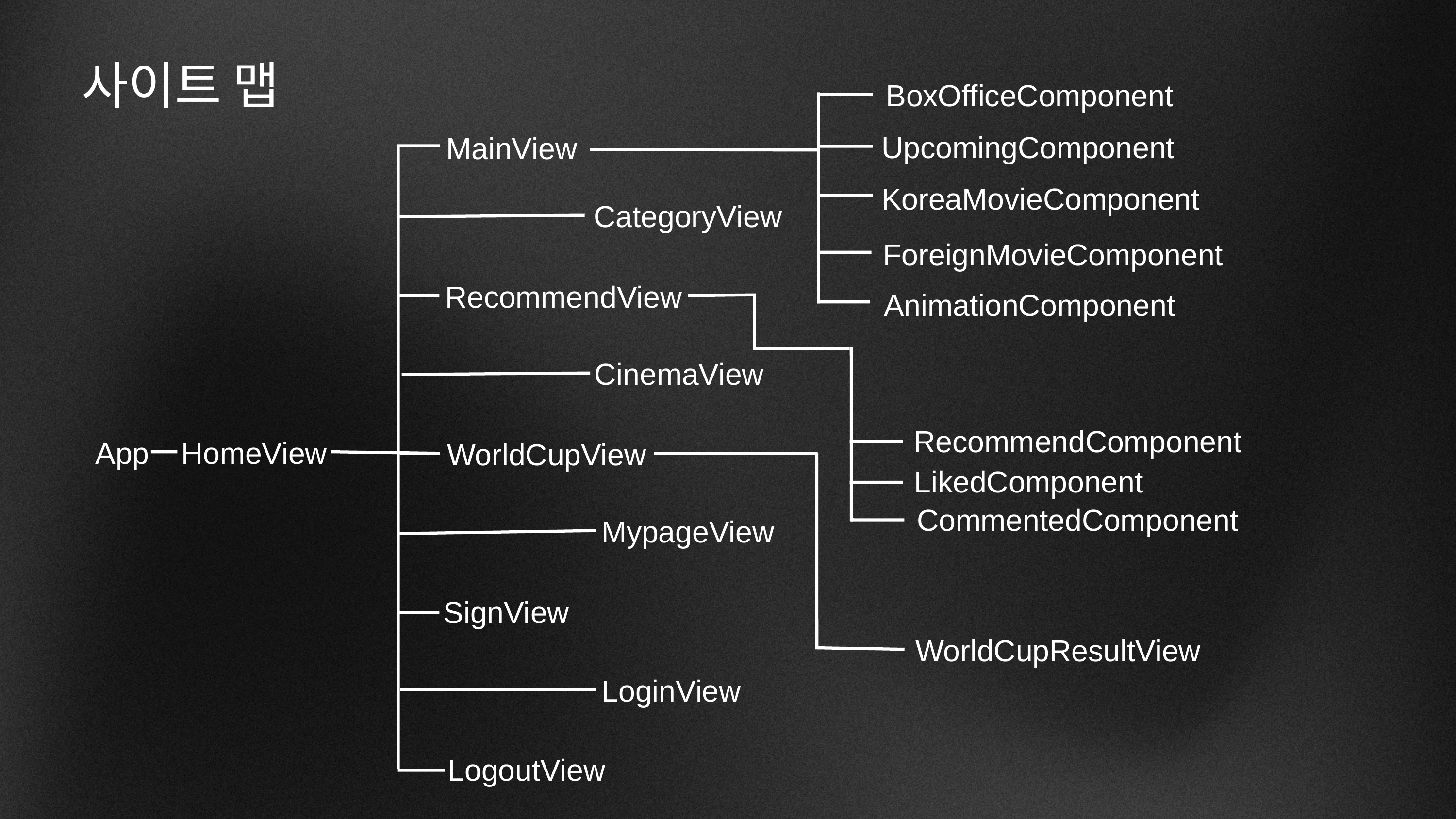

사이트 맵
BoxOfficeComponent

UpcomingComponent
MainView

KoreaMovieComponent
CategoryView

ForeignMovieComponent

RecommendView
AnimationComponent

CinemaView

RecommendComponent
App
HomeView
WorldCupView

LikedComponent

CommentedComponent
MypageView

SignView

WorldCupResultView

LoginView

LogoutView